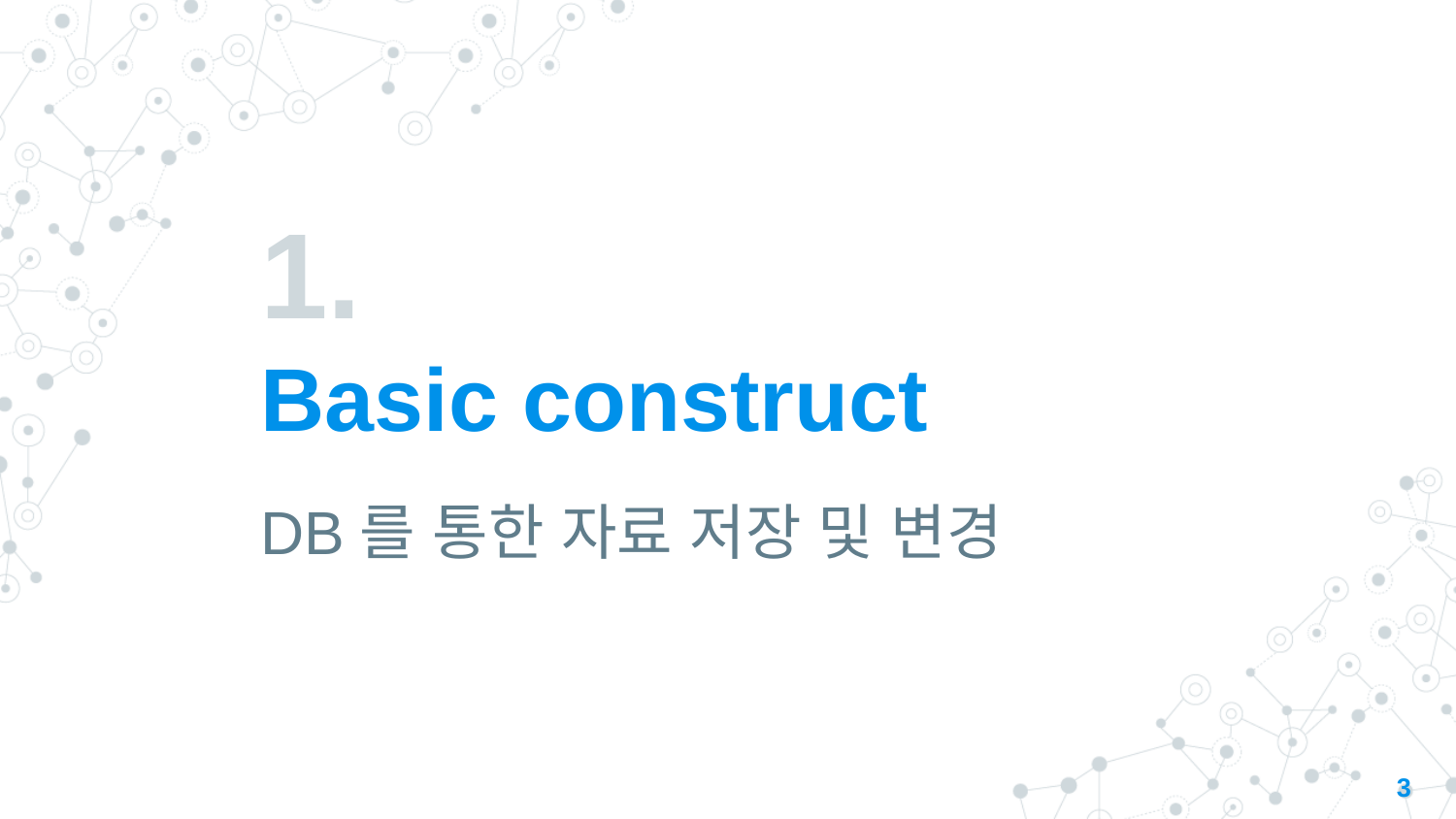

# 1.
Basic construct
DB를 통한 자료 저장 및 변경
3